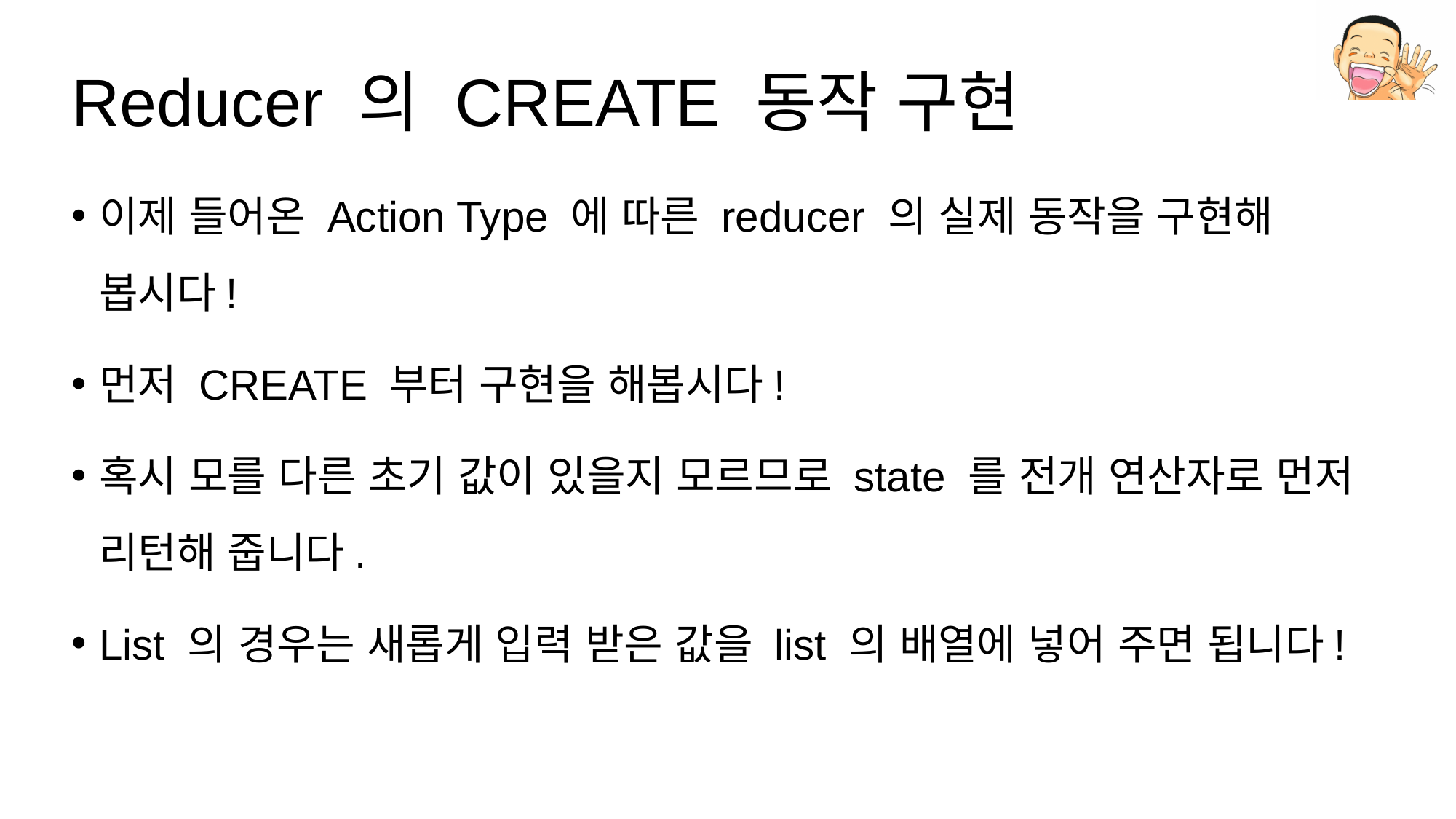

# Reducer 의 CREATE 동작 구현
이제 들어온 Action Type 에 따른 reducer 의 실제 동작을 구현해 봅시다!
먼저 CREATE 부터 구현을 해봅시다!
혹시 모를 다른 초기 값이 있을지 모르므로 state 를 전개 연산자로 먼저 리턴해 줍니다.
List 의 경우는 새롭게 입력 받은 값을 list 의 배열에 넣어 주면 됩니다!